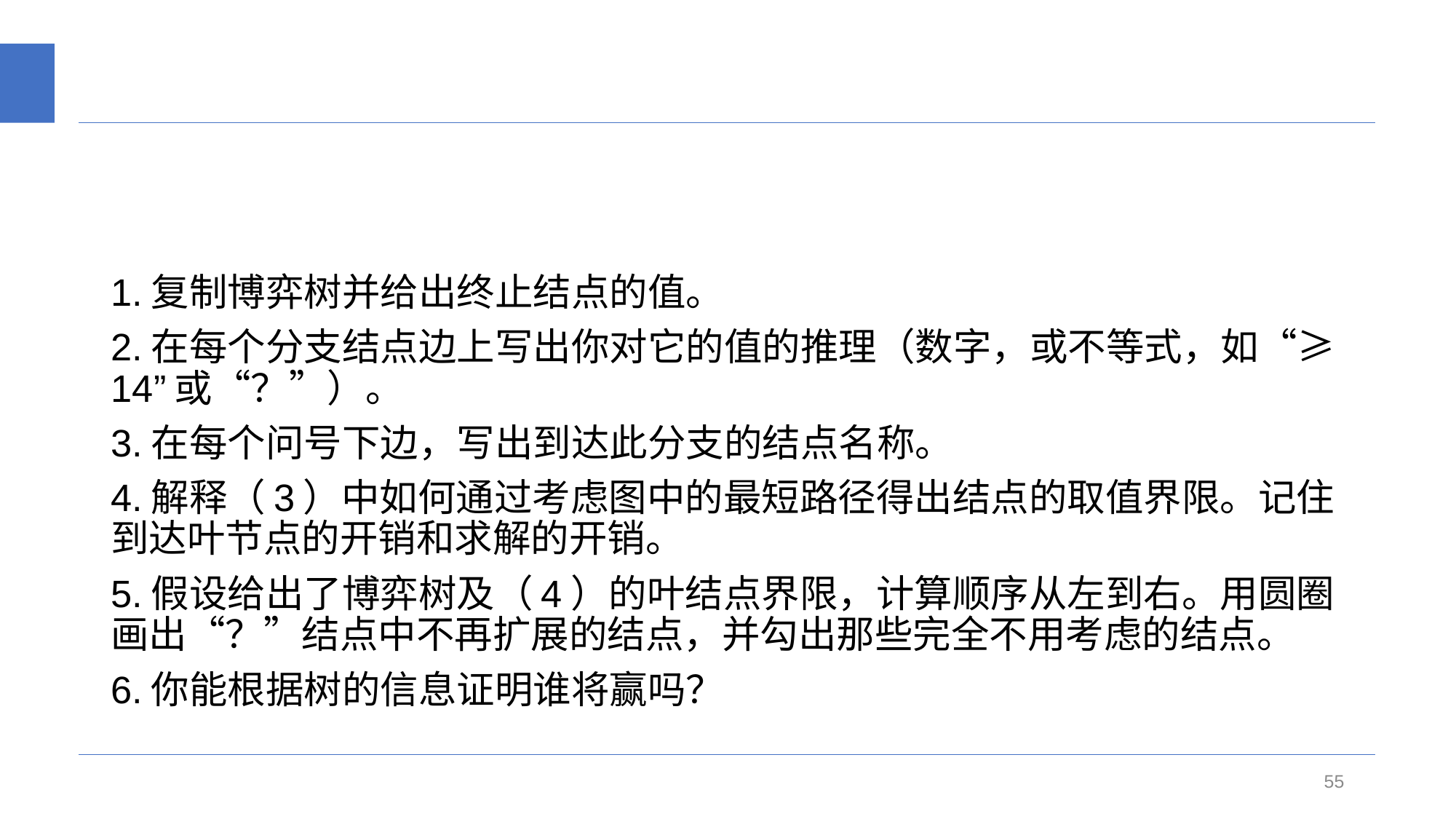

#

1.复制博弈树并给出终止结点的值。
2.在每个分支结点边上写出你对它的值的推理（数字，或不等式，如“≥14”或“？”）。
3.在每个问号下边，写出到达此分支的结点名称。
4.解释（3）中如何通过考虑图中的最短路径得出结点的取值界限。记住到达叶节点的开销和求解的开销。
5.假设给出了博弈树及（4）的叶结点界限，计算顺序从左到右。用圆圈画出“？”结点中不再扩展的结点，并勾出那些完全不用考虑的结点。
6.你能根据树的信息证明谁将赢吗？

55